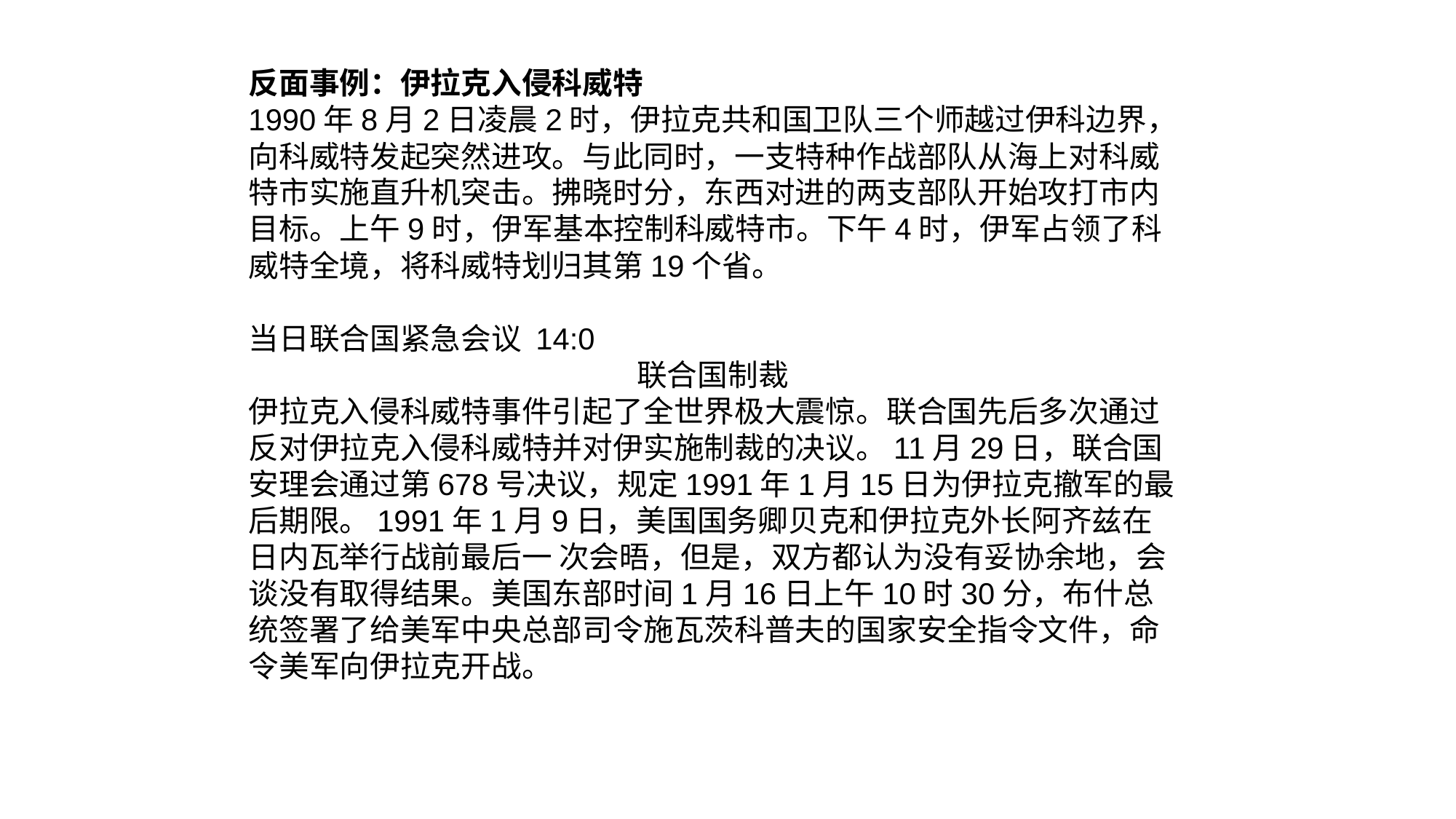

反面事例：伊拉克入侵科威特
1990年8月2日凌晨2时，伊拉克共和国卫队三个师越过伊科边界，向科威特发起突然进攻。与此同时，一支特种作战部队从海上对科威特市实施直升机突击。拂晓时分，东西对进的两支部队开始攻打市内目标。上午9时，伊军基本控制科威特市。下午4时，伊军占领了科威特全境，将科威特划归其第19个省。

当日联合国紧急会议 14:0
联合国制裁
伊拉克入侵科威特事件引起了全世界极大震惊。联合国先后多次通过反对伊拉克入侵科威特并对伊实施制裁的决议。11月29日，联合国安理会通过第678号决议，规定1991年1月15日为伊拉克撤军的最后期限。1991年1月9日，美国国务卿贝克和伊拉克外长阿齐兹在日内瓦举行战前最后一 次会晤，但是，双方都认为没有妥协余地，会谈没有取得结果。美国东部时间1月16日上午10时30分，布什总统签署了给美军中央总部司令施瓦茨科普夫的国家安全指令文件，命令美军向伊拉克开战。